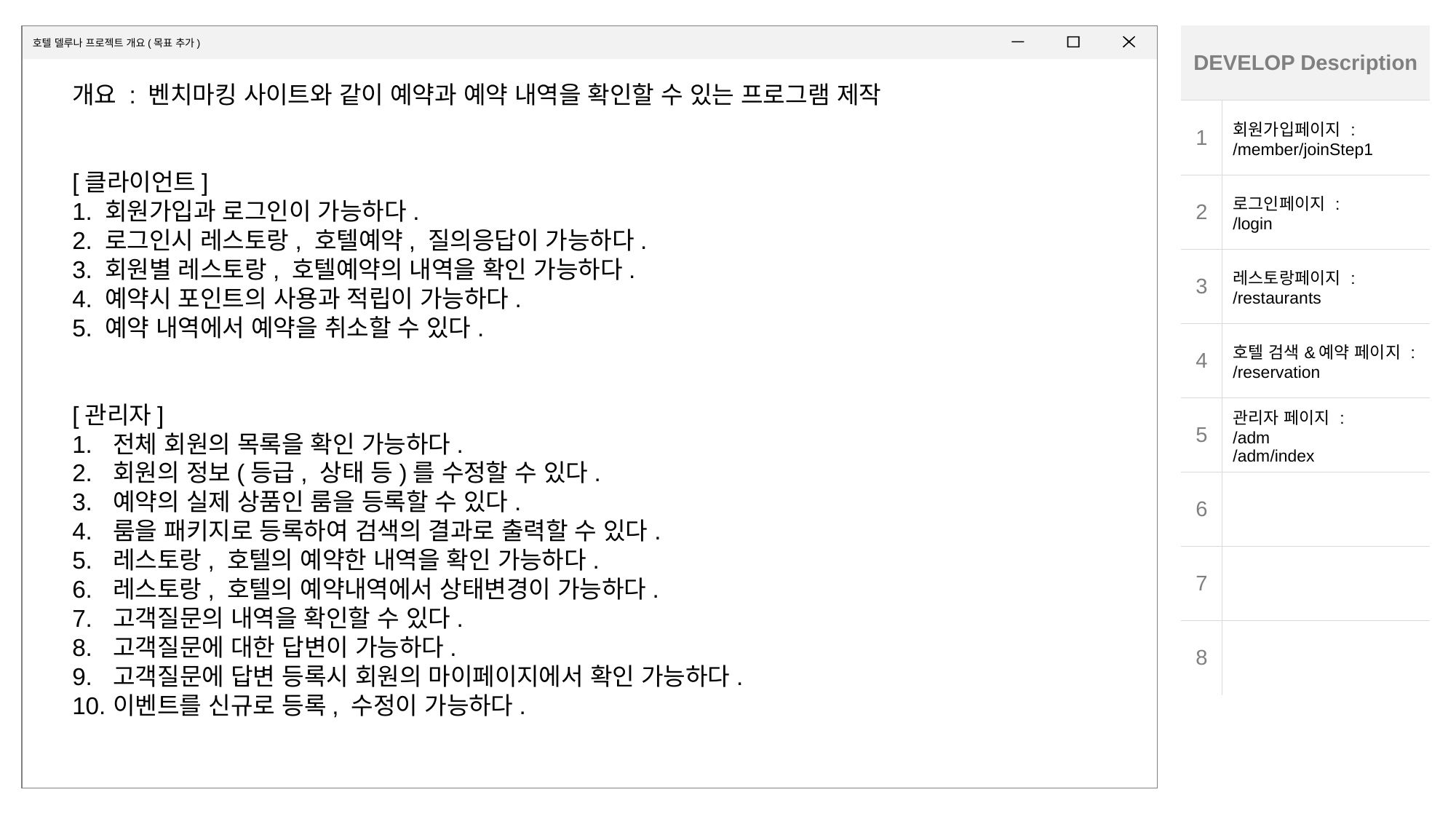

호텔 델루나 프로젝트 개요(목표 추가)

| DEVELOP Description |  |
| --- | --- |
| 1 | 회원가입페이지 : /member/joinStep1 |
| 2 | 로그인페이지 : /login |
| 3 | 레스토랑페이지 : /restaurants |
| 4 | 호텔 검색&예약 페이지 : /reservation |
| 5 | 관리자 페이지 : /adm /adm/index |
| 6 |  |
| 7 |  |
| 8 |  |
개요 : 벤치마킹 사이트와 같이 예약과 예약 내역을 확인할 수 있는 프로그램 제작

[클라이언트]
1. 회원가입과 로그인이 가능하다.
2. 로그인시 레스토랑, 호텔예약, 질의응답이 가능하다.
3. 회원별 레스토랑, 호텔예약의 내역을 확인 가능하다.
4. 예약시 포인트의 사용과 적립이 가능하다.
5. 예약 내역에서 예약을 취소할 수 있다.

[관리자]
전체 회원의 목록을 확인 가능하다.
회원의 정보(등급, 상태 등)를 수정할 수 있다.
예약의 실제 상품인 룸을 등록할 수 있다.
룸을 패키지로 등록하여 검색의 결과로 출력할 수 있다.
레스토랑, 호텔의 예약한 내역을 확인 가능하다.
레스토랑, 호텔의 예약내역에서 상태변경이 가능하다.
고객질문의 내역을 확인할 수 있다.
고객질문에 대한 답변이 가능하다.
고객질문에 답변 등록시 회원의 마이페이지에서 확인 가능하다.
이벤트를 신규로 등록, 수정이 가능하다.